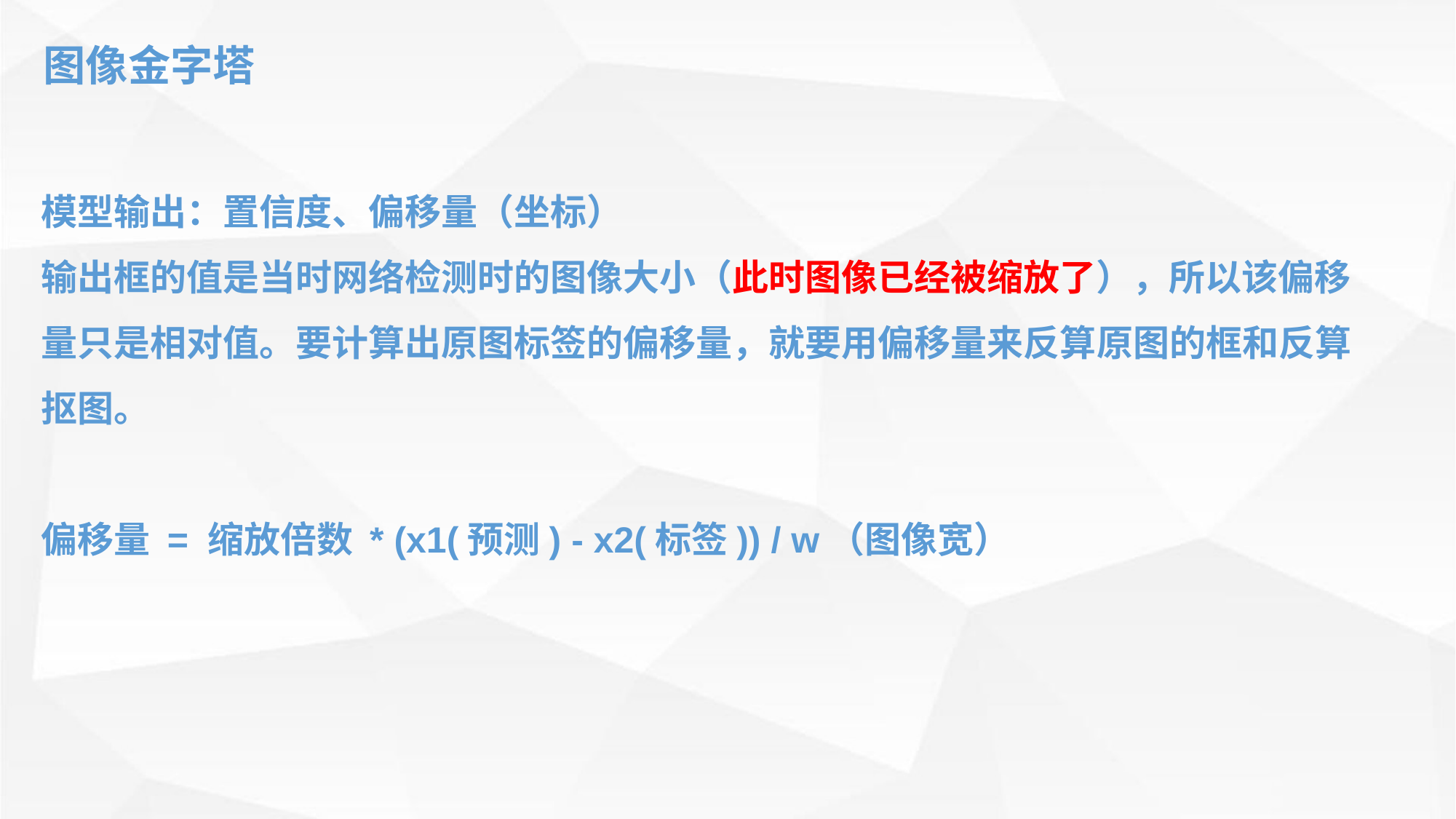

图像金字塔
模型输出：置信度、偏移量（坐标）
输出框的值是当时网络检测时的图像大小（此时图像已经被缩放了），所以该偏移量只是相对值。要计算出原图标签的偏移量，就要用偏移量来反算原图的框和反算抠图。

偏移量 = 缩放倍数 * (x1(预测) - x2(标签)) / w（图像宽）